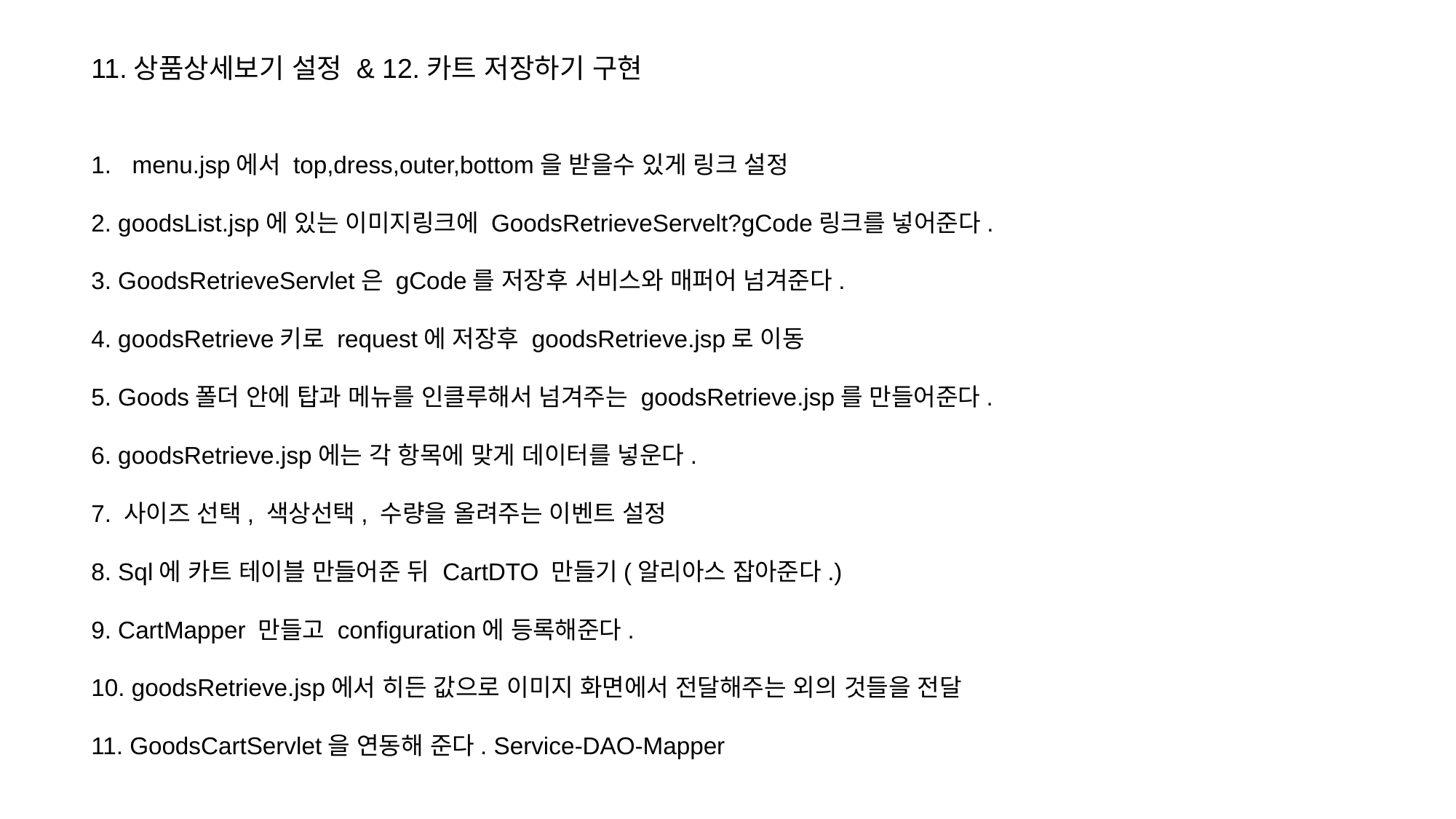

11.상품상세보기 설정 & 12.카트 저장하기 구현

menu.jsp에서 top,dress,outer,bottom을 받을수 있게 링크 설정

2. goodsList.jsp에 있는 이미지링크에 GoodsRetrieveServelt?gCode링크를 넣어준다.

3. GoodsRetrieveServlet은 gCode를 저장후 서비스와 매퍼어 넘겨준다.

4. goodsRetrieve키로 request에 저장후 goodsRetrieve.jsp로 이동

5. Goods폴더 안에 탑과 메뉴를 인클루해서 넘겨주는 goodsRetrieve.jsp를 만들어준다.

6. goodsRetrieve.jsp에는 각 항목에 맞게 데이터를 넣운다.

7. 사이즈 선택, 색상선택, 수량을 올려주는 이벤트 설정

8. Sql에 카트 테이블 만들어준 뒤 CartDTO 만들기(알리아스 잡아준다.)

9. CartMapper 만들고 configuration에 등록해준다.

10. goodsRetrieve.jsp에서 히든 값으로 이미지 화면에서 전달해주는 외의 것들을 전달

11. GoodsCartServlet을 연동해 준다. Service-DAO-Mapper